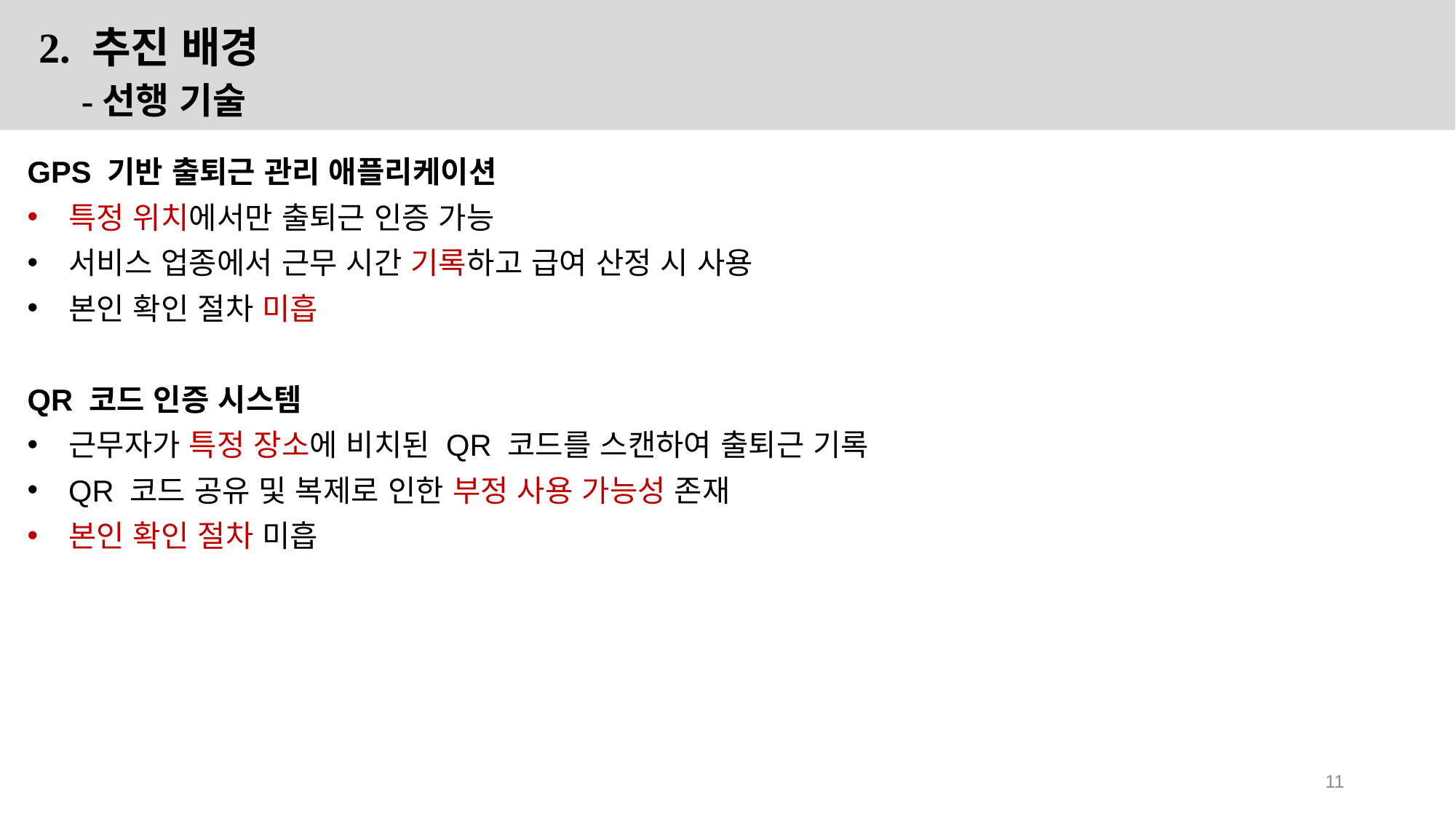

2. 추진 배경
    -선행 기술

GPS 기반 출퇴근 관리 애플리케이션
특정 위치에서만 출퇴근 인증 가능
서비스 업종에서 근무 시간 기록하고 급여 산정 시 사용
본인 확인 절차 미흡

QR 코드 인증 시스템
근무자가 특정 장소에 비치된 QR 코드를 스캔하여 출퇴근 기록
QR 코드 공유 및 복제로 인한 부정 사용 가능성 존재
본인 확인 절차 미흡

11